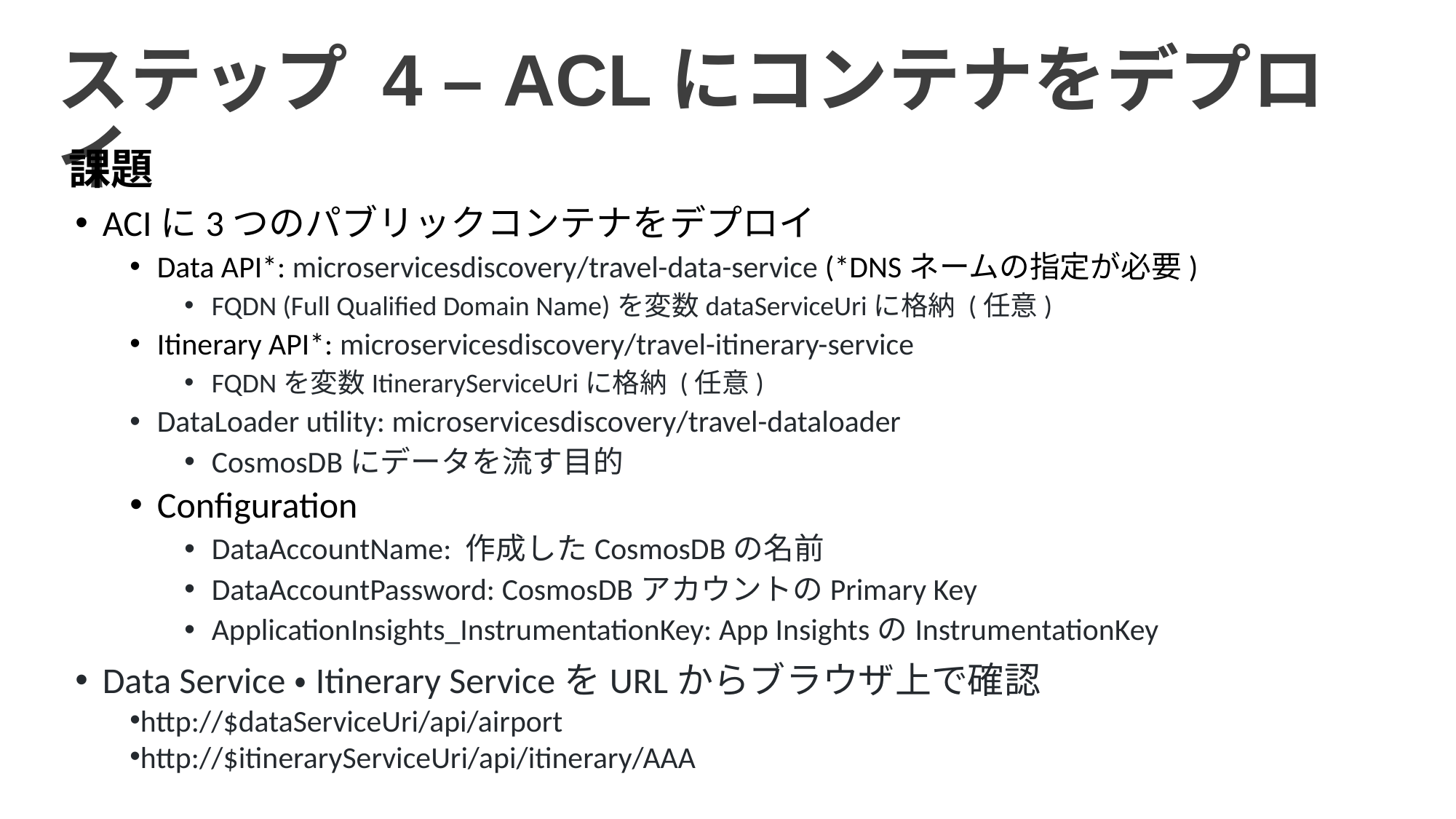

ステップ 4 – ACLにコンテナをデプロイ
課題
ACIに3つのパブリックコンテナをデプロイ
Data API*: microservicesdiscovery/travel-data-service (*DNSネームの指定が必要)
FQDN (Full Qualified Domain Name)を変数dataServiceUriに格納 (任意)
Itinerary API*: microservicesdiscovery/travel-itinerary-service
FQDNを変数ItineraryServiceUriに格納 (任意)
DataLoader utility: microservicesdiscovery/travel-dataloader
CosmosDBにデータを流す目的
Configuration
DataAccountName: 作成したCosmosDBの名前
DataAccountPassword: CosmosDBアカウントのPrimary Key
ApplicationInsights_InstrumentationKey: App InsightsのInstrumentationKey
Data Service・Itinerary ServiceをURLからブラウザ上で確認
http://$dataServiceUri/api/airport
http://$itineraryServiceUri/api/itinerary/AAA